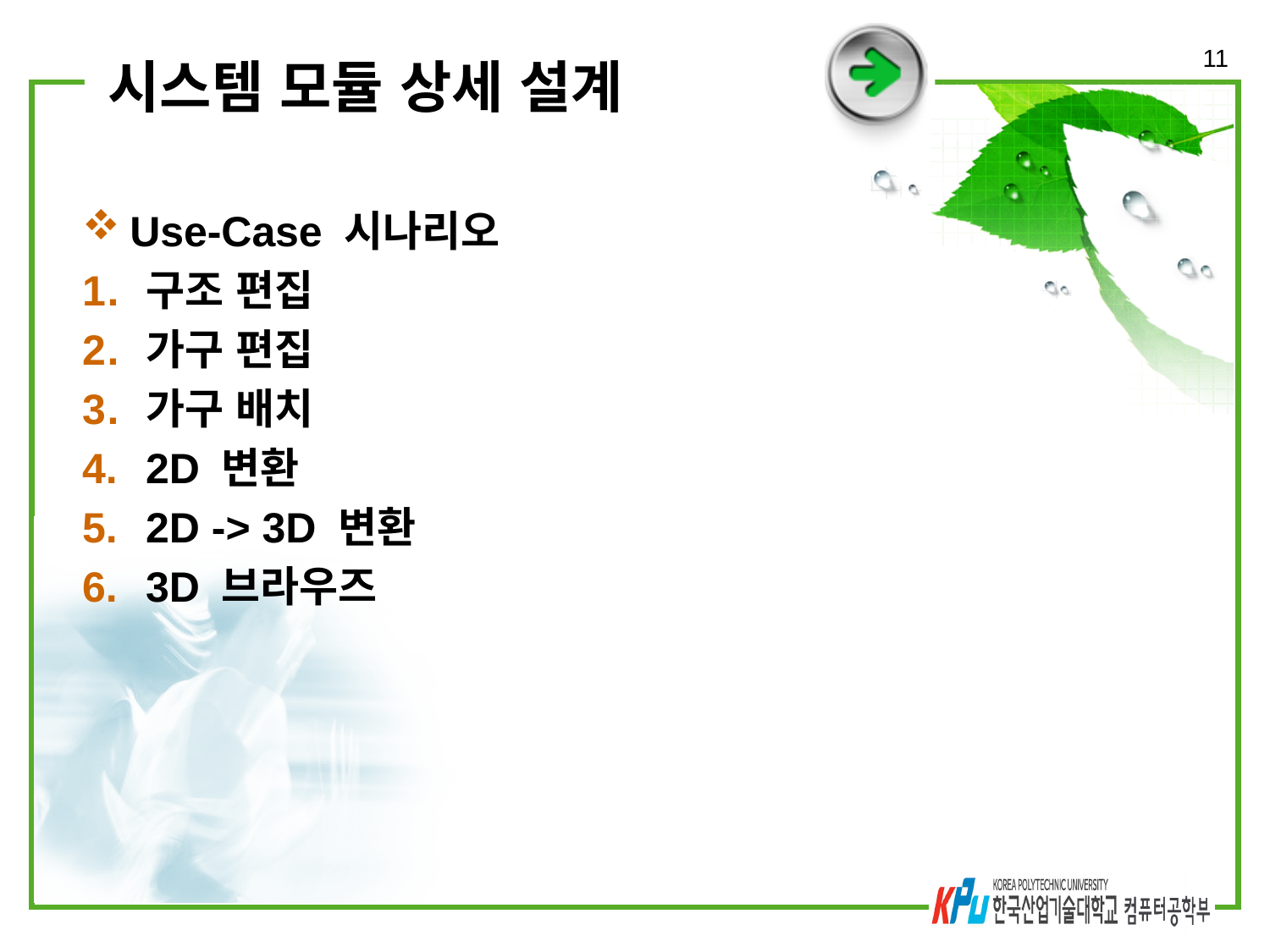

11
# 시스템 모듈 상세 설계
Use-Case 시나리오
구조 편집
가구 편집
가구 배치
2D 변환
2D -> 3D 변환
3D 브라우즈